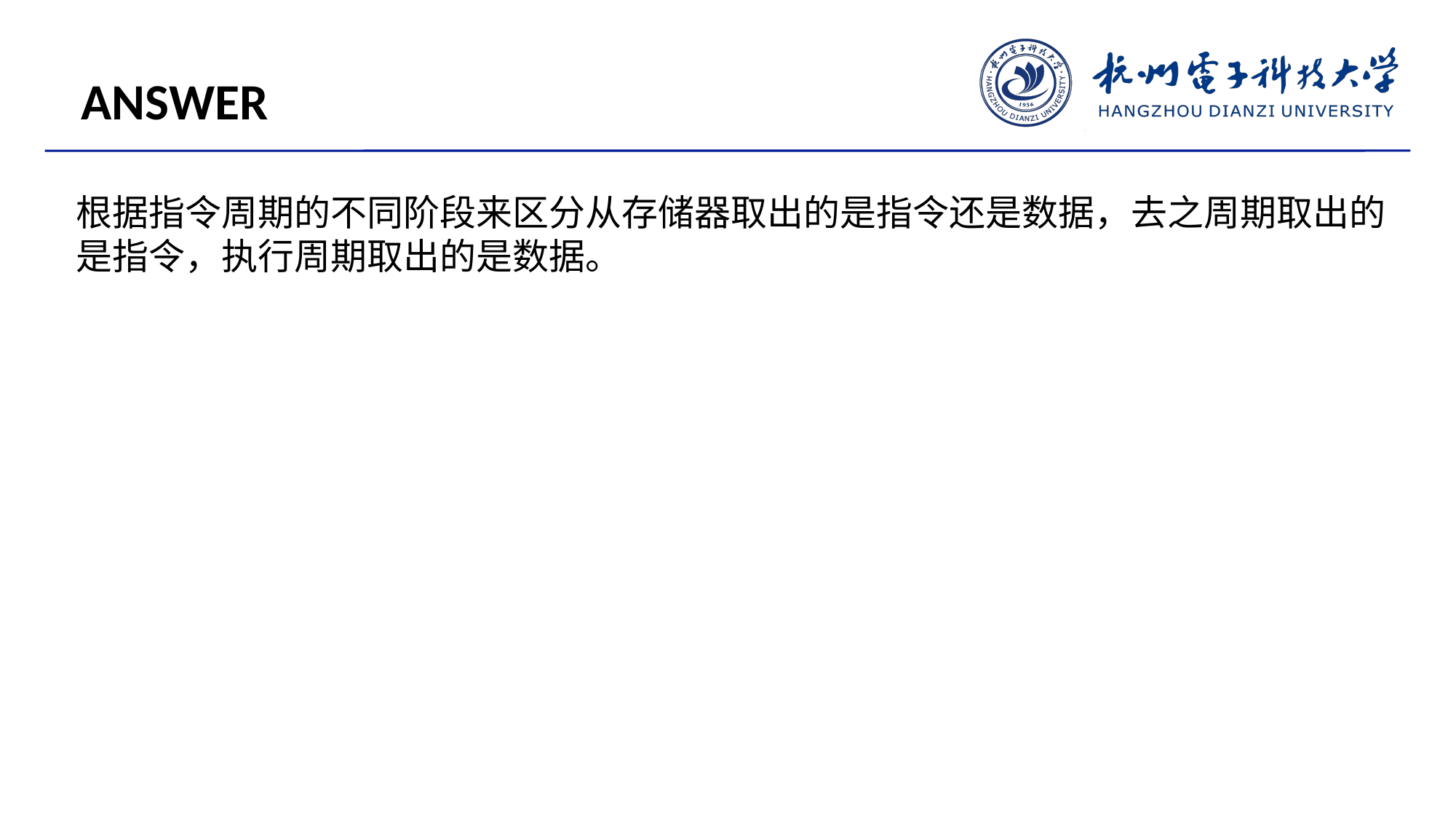

ANSWER
根据指令周期的不同阶段来区分从存储器取出的是指令还是数据，去之周期取出的是指令，执行周期取出的是数据。